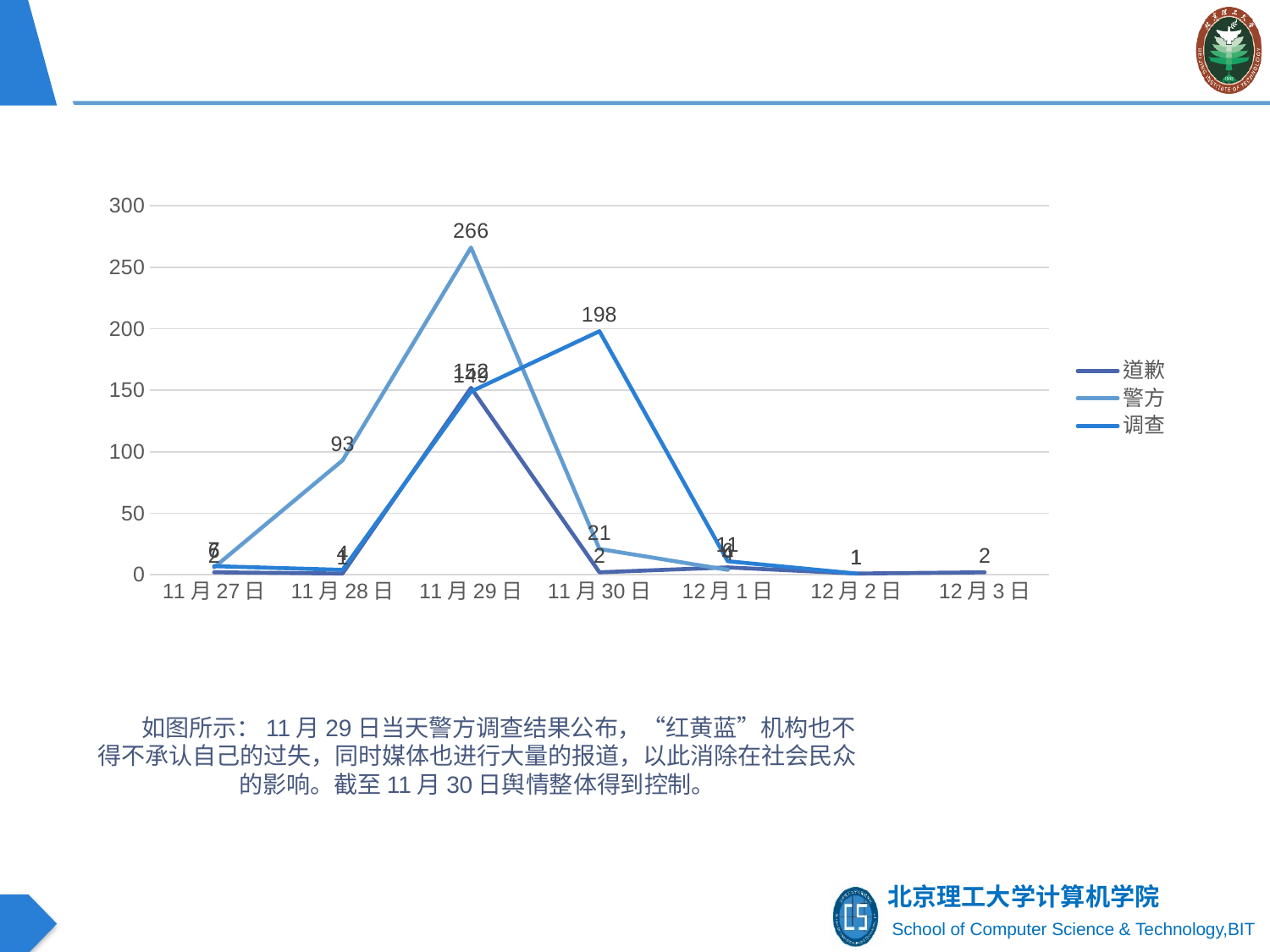

### Chart

| Category | 道歉 | 警方 | 调查 |
|---|---|---|---|
| 11月27日 | 2.0 | 6.0 | 7.0 |
| 11月28日 | 1.0 | 93.0 | 4.0 |
| 11月29日 | 152.0 | 266.0 | 149.0 |
| 11月30日 | 2.0 | 21.0 | 198.0 |
| 12月1日 | 6.0 | 4.0 | 11.0 |
| 12月2日 | 1.0 | None | 1.0 |
| 12月3日 | 2.0 | None | None |
# 如图所示：11月29日当天警方调查结果公布，“红黄蓝”机构也不得不承认自己的过失，同时媒体也进行大量的报道，以此消除在社会民众的影响。截至11月30日舆情整体得到控制。